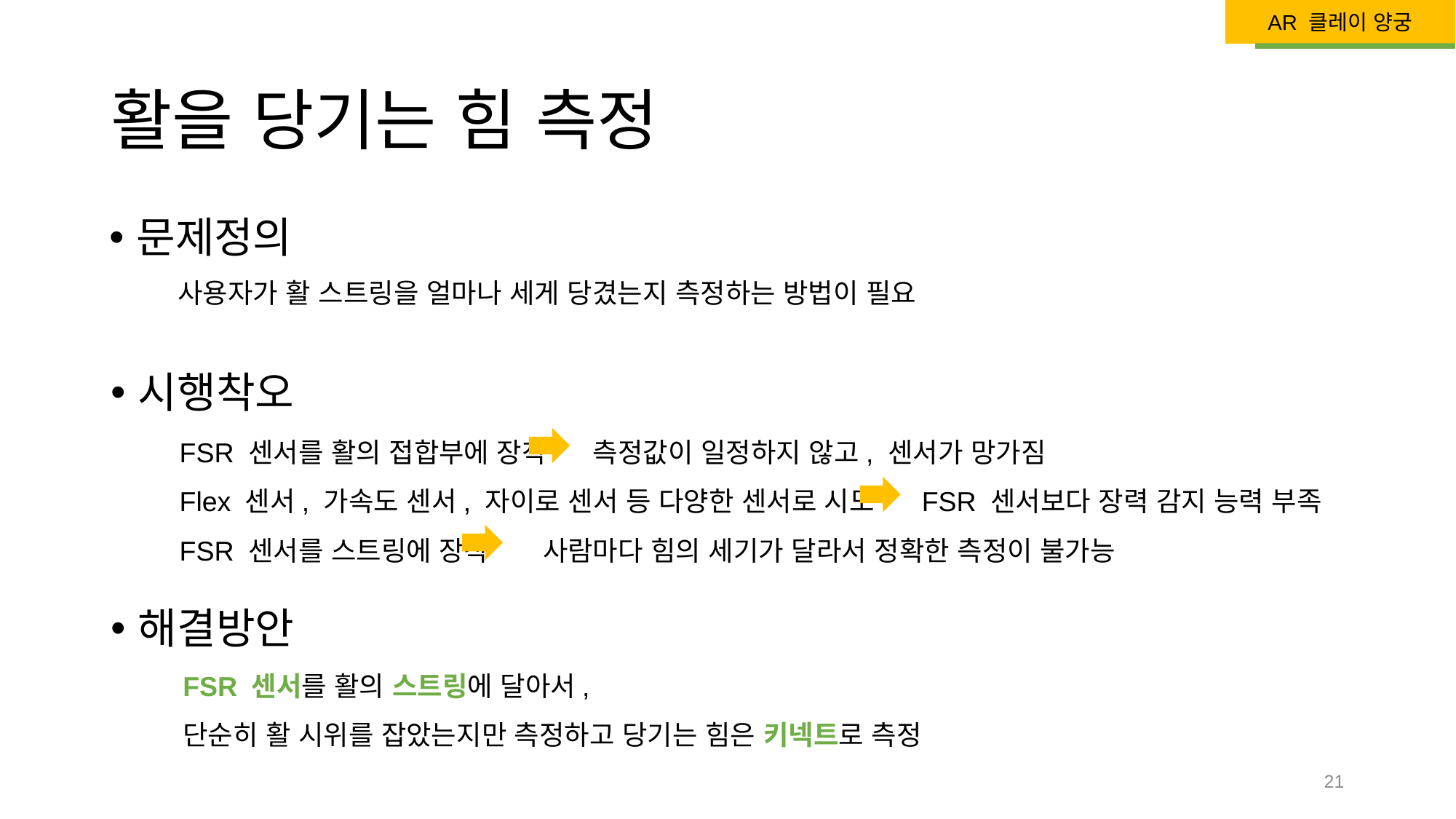

# 활을 당기는 힘 측정
문제정의
사용자가 활 스트링을 얼마나 세게 당겼는지 측정하는 방법이 필요
시행착오
FSR 센서를 활의 접합부에 장착      측정값이 일정하지 않고, 센서가 망가짐
Flex 센서, 가속도 센서, 자이로 센서 등 다양한 센서로 시도 -> FSR 센서보다 장력 감지 능력 부족
FSR 센서를 스트링에 장착 -> 사람마다 힘의 세기가 달라서 정확한 측정이 불가능

해결방안

FSR 센서를 활의 스트링에 달아서,
단순히 활 시위를 잡았는지만 측정하고 당기는 힘은 키넥트로 측정
21